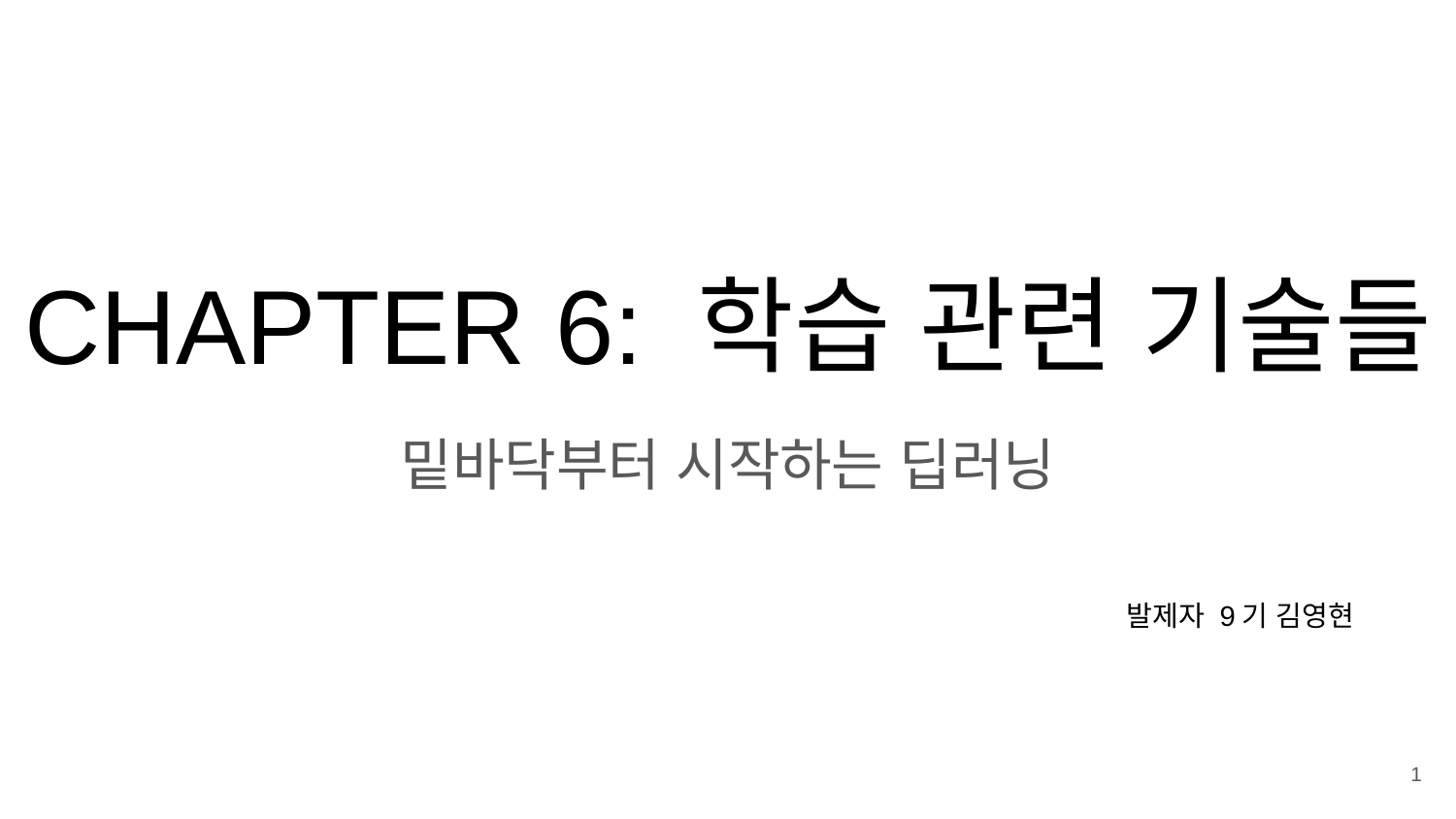

# CHAPTER 6: 학습 관련 기술들
밑바닥부터 시작하는 딥러닝
발제자 9기 김영현
1